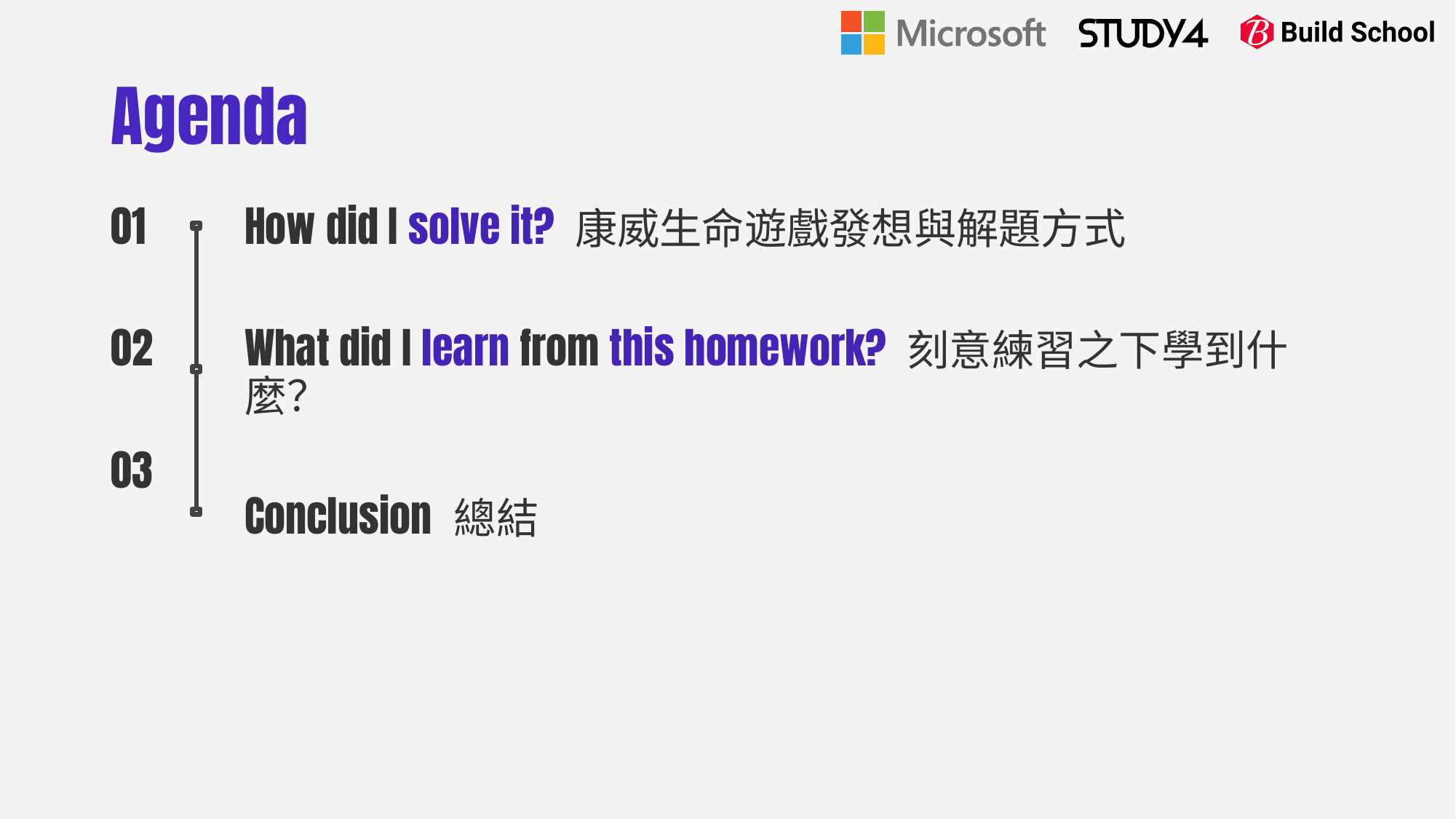

# Agenda
01

02

03
How did I solve it? 康威生命遊戲發想與解題方式

What did I learn from this homework? 刻意練習之下學到什麼？

Conclusion 總結